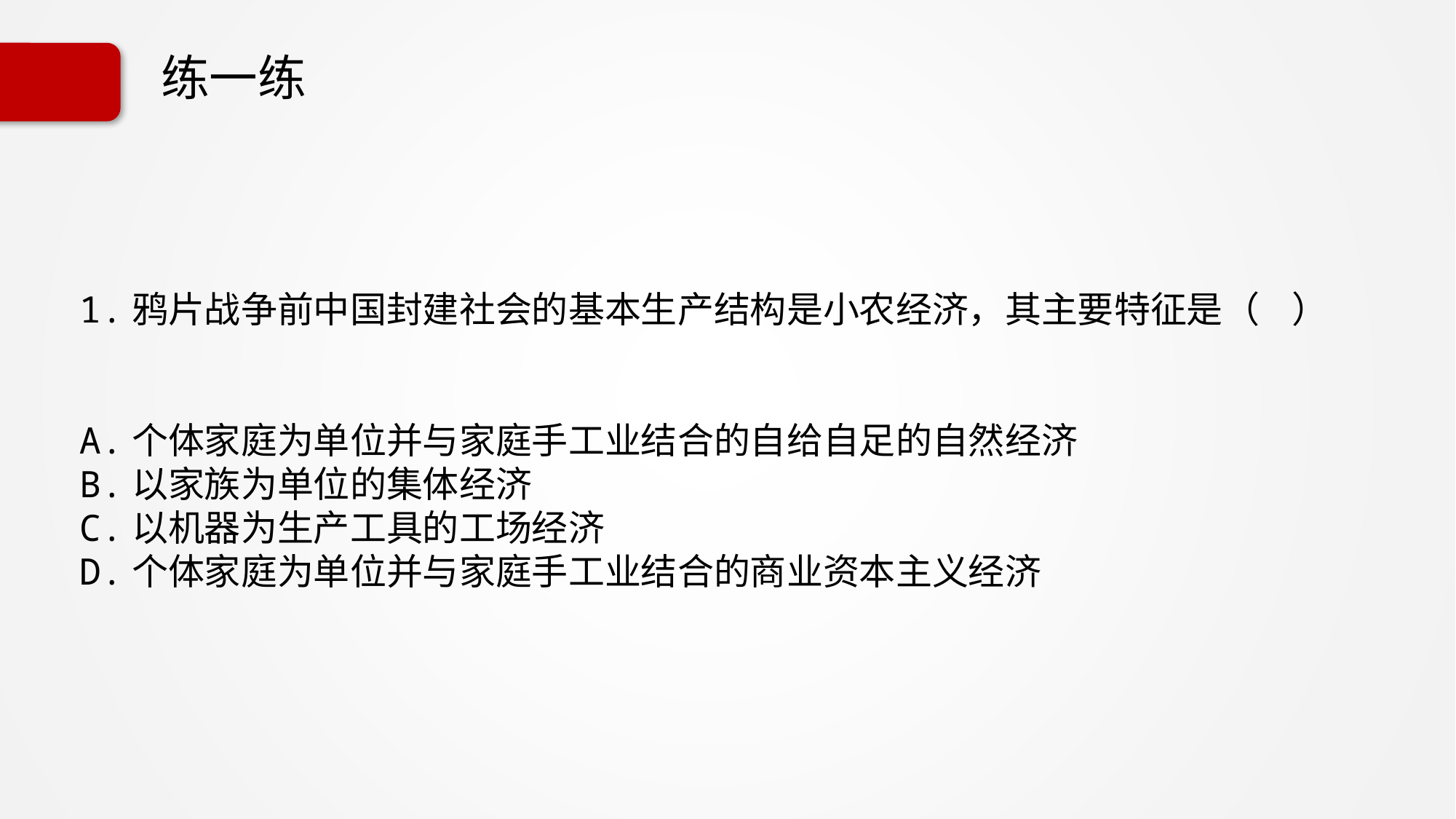

练一练
1.鸦片战争前中国封建社会的基本生产结构是小农经济，其主要特征是（    ）

A.个体家庭为单位并与家庭手工业结合的自给自足的自然经济
B.以家族为单位的集体经济
C.以机器为生产工具的工场经济
D.个体家庭为单位并与家庭手工业结合的商业资本主义经济